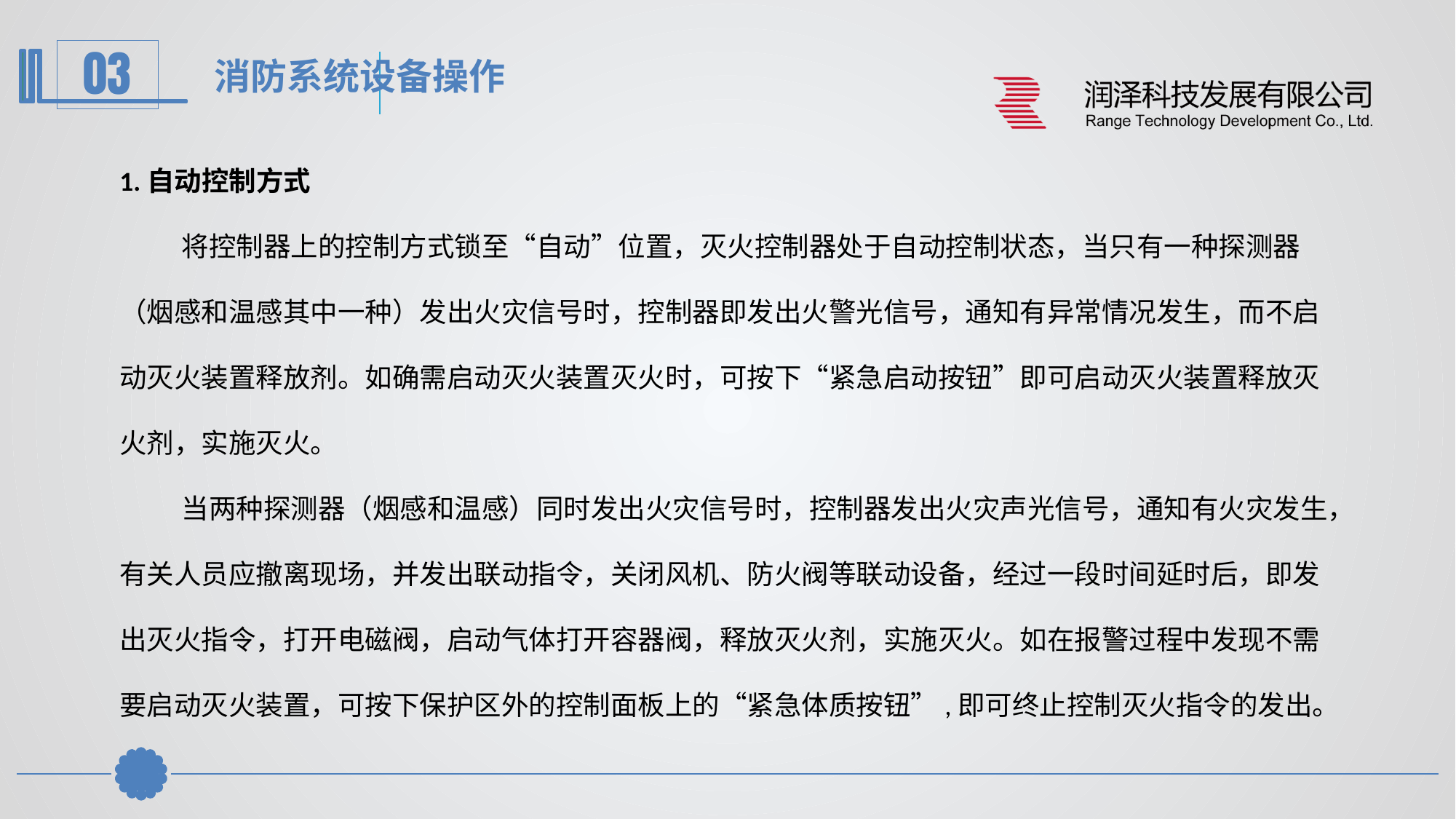

消防系统设备操作
1.自动控制方式
         将控制器上的控制方式锁至“自动”位置，灭火控制器处于自动控制状态，当只有一种探测器（烟感和温感其中一种）发出火灾信号时，控制器即发出火警光信号，通知有异常情况发生，而不启动灭火装置释放剂。如确需启动灭火装置灭火时，可按下“紧急启动按钮”即可启动灭火装置释放灭火剂，实施灭火。
         当两种探测器（烟感和温感）同时发出火灾信号时，控制器发出火灾声光信号，通知有火灾发生，有关人员应撤离现场，并发出联动指令，关闭风机、防火阀等联动设备，经过一段时间延时后，即发出灭火指令，打开电磁阀，启动气体打开容器阀，释放灭火剂，实施灭火。如在报警过程中发现不需要启动灭火装置，可按下保护区外的控制面板上的“紧急体质按钮”,即可终止控制灭火指令的发出。

55